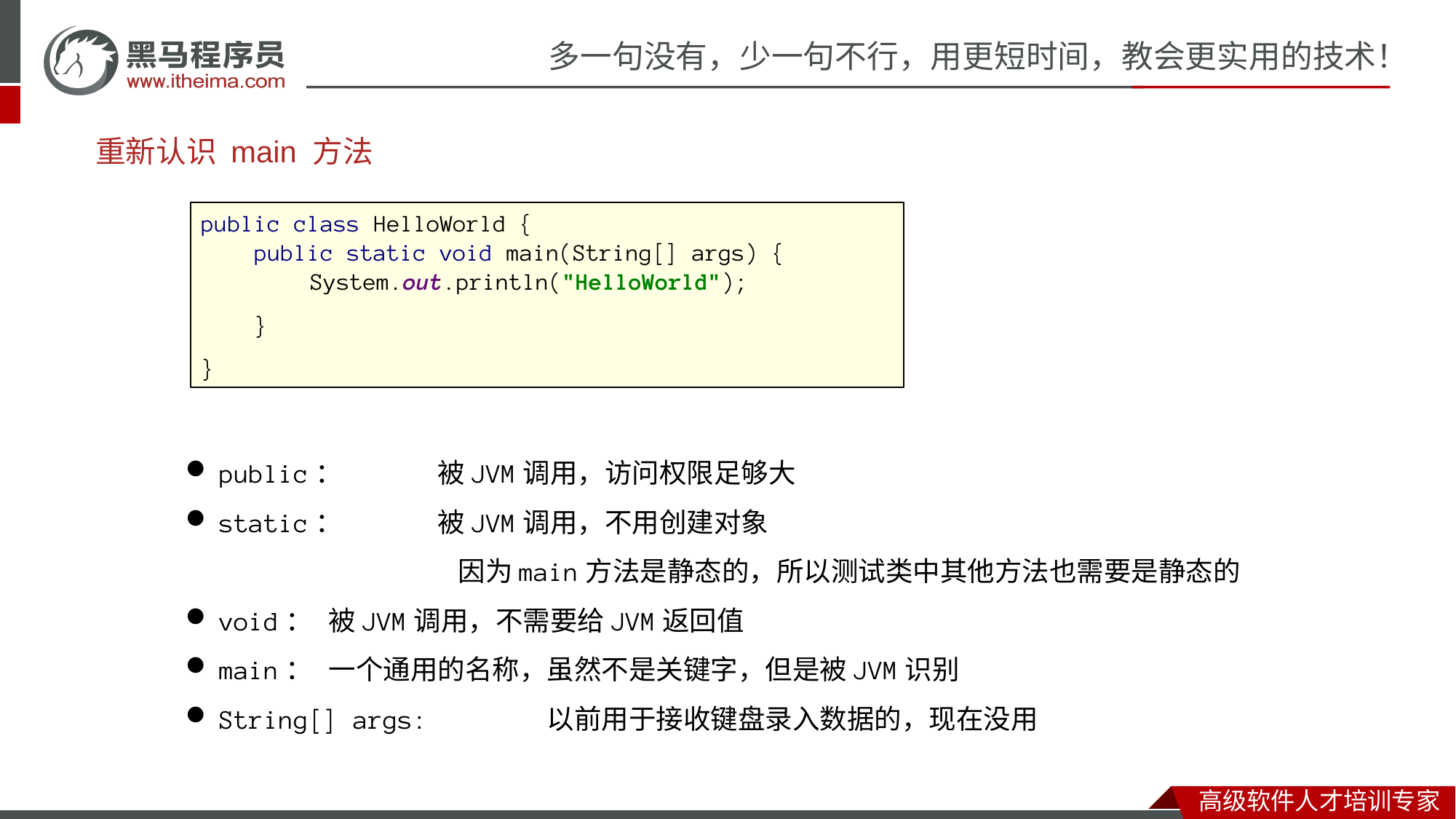

重新认识 main 方法
public class HelloWorld {
    public static void main(String[] args) {
	System.out.println("HelloWorld");
    }
}
public：	被JVM调用，访问权限足够大
static：	被JVM调用，不用创建对象
		因为main方法是静态的，所以测试类中其他方法也需要是静态的
void：	被JVM调用，不需要给JVM返回值
main：	一个通用的名称，虽然不是关键字，但是被JVM识别
String[] args: 	以前用于接收键盘录入数据的，现在没用